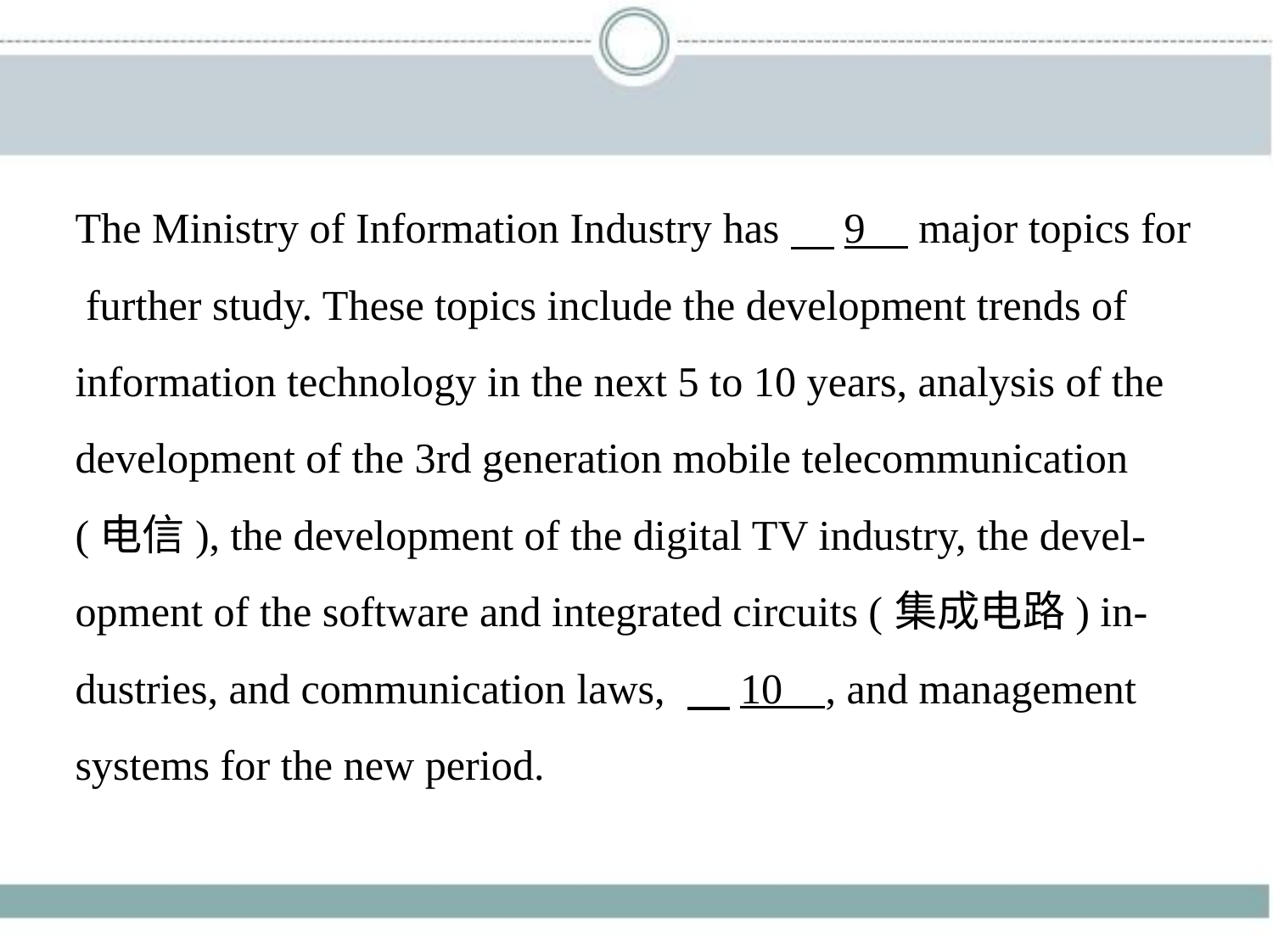

The Ministry of Information Industry has　9     major topics for
 further study. These topics include the development trends of
information technology in the next 5 to 10 years, analysis of the
development of the 3rd generation mobile telecommunication
(电信), the development of the digital TV industry, the devel-
opment of the software and integrated circuits (集成电路) in-
dustries, and communication laws, 　10    , and management
systems for the new period.